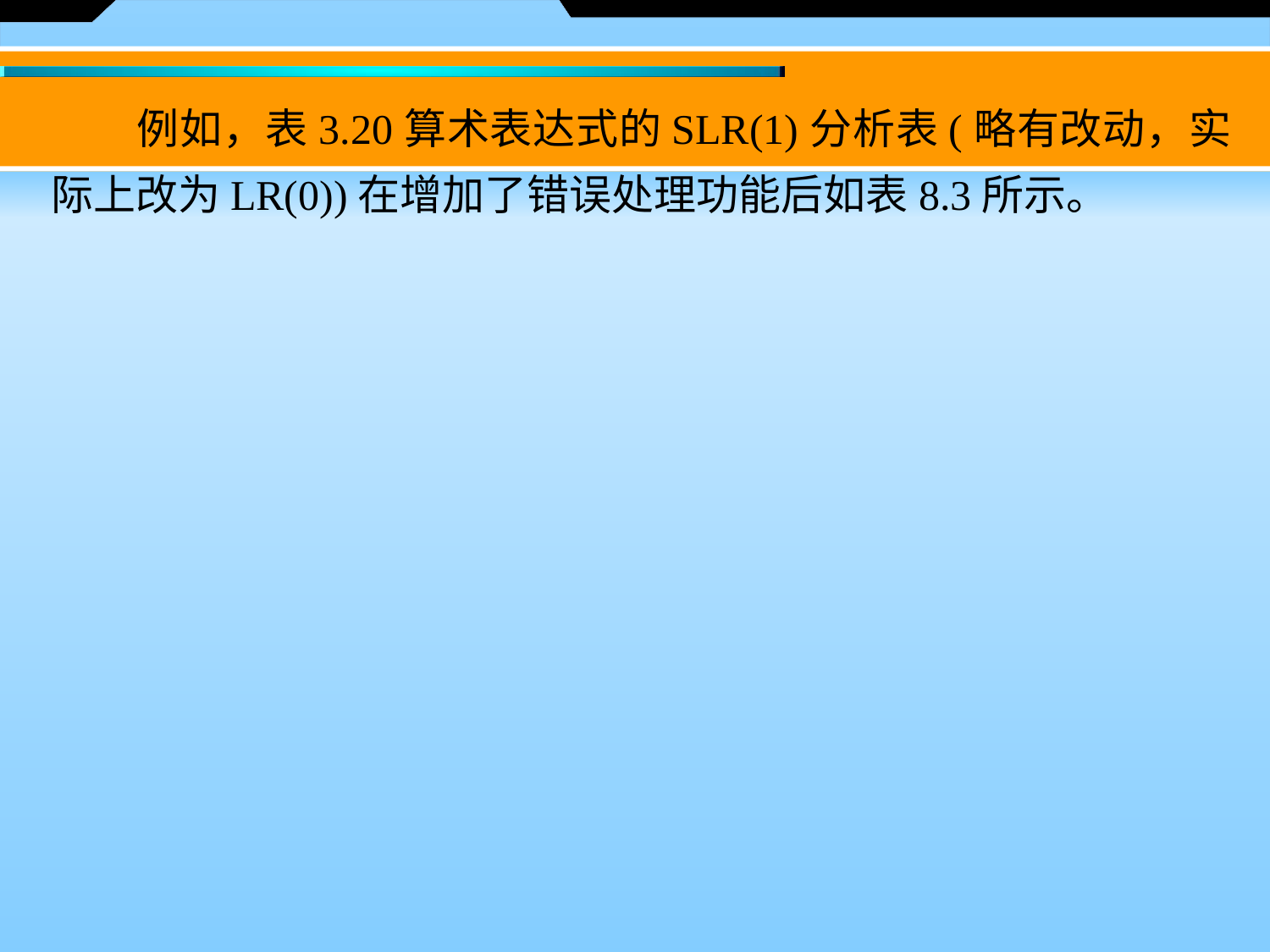

例如，表3.20算术表达式的SLR(1)分析表(略有改动，实际上改为LR(0))在增加了错误处理功能后如表8.3所示。